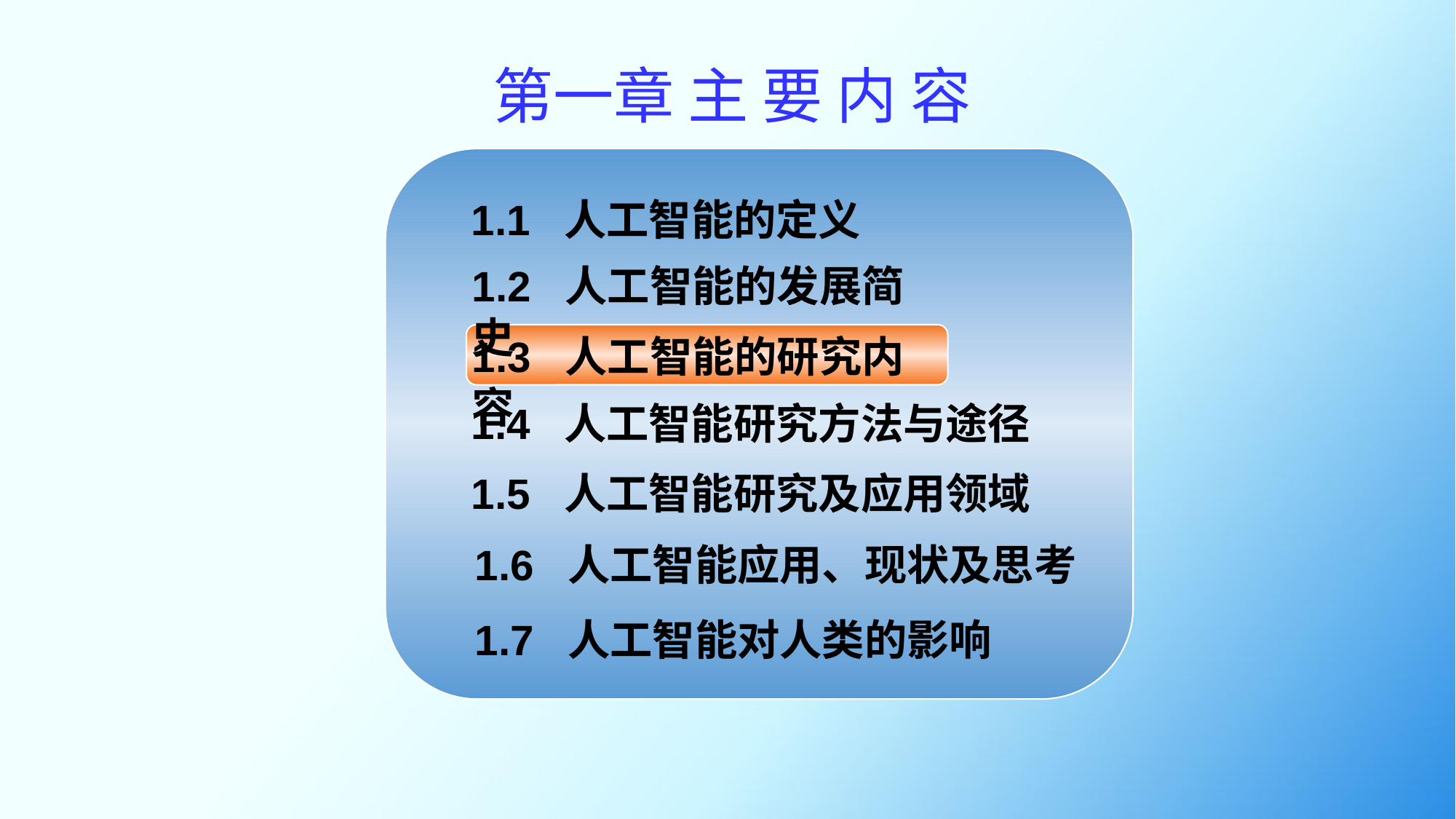

# 第一章 主 要 内 容

1.1  人工智能的定义
1.2  人工智能的发展简史
1.3  人工智能的研究内容

1.4  人工智能研究方法与途径
1.5  人工智能研究及应用领域
1.6  人工智能应用、现状及思考
1.7  人工智能对人类的影响
10